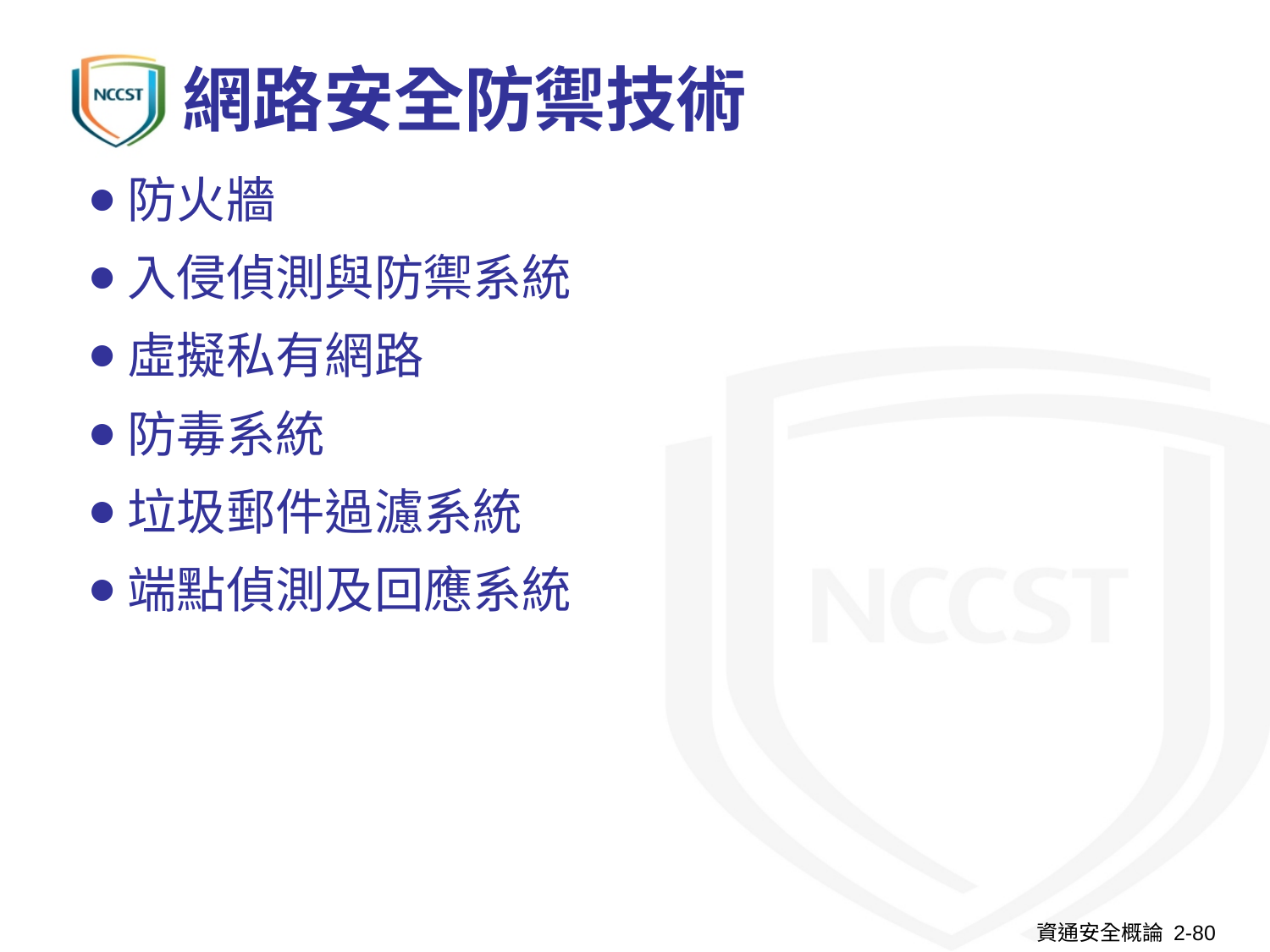

# 網路安全防禦技術
防火牆
入侵偵測與防禦系統
虛擬私有網路
防毒系統
垃圾郵件過濾系統
端點偵測及回應系統